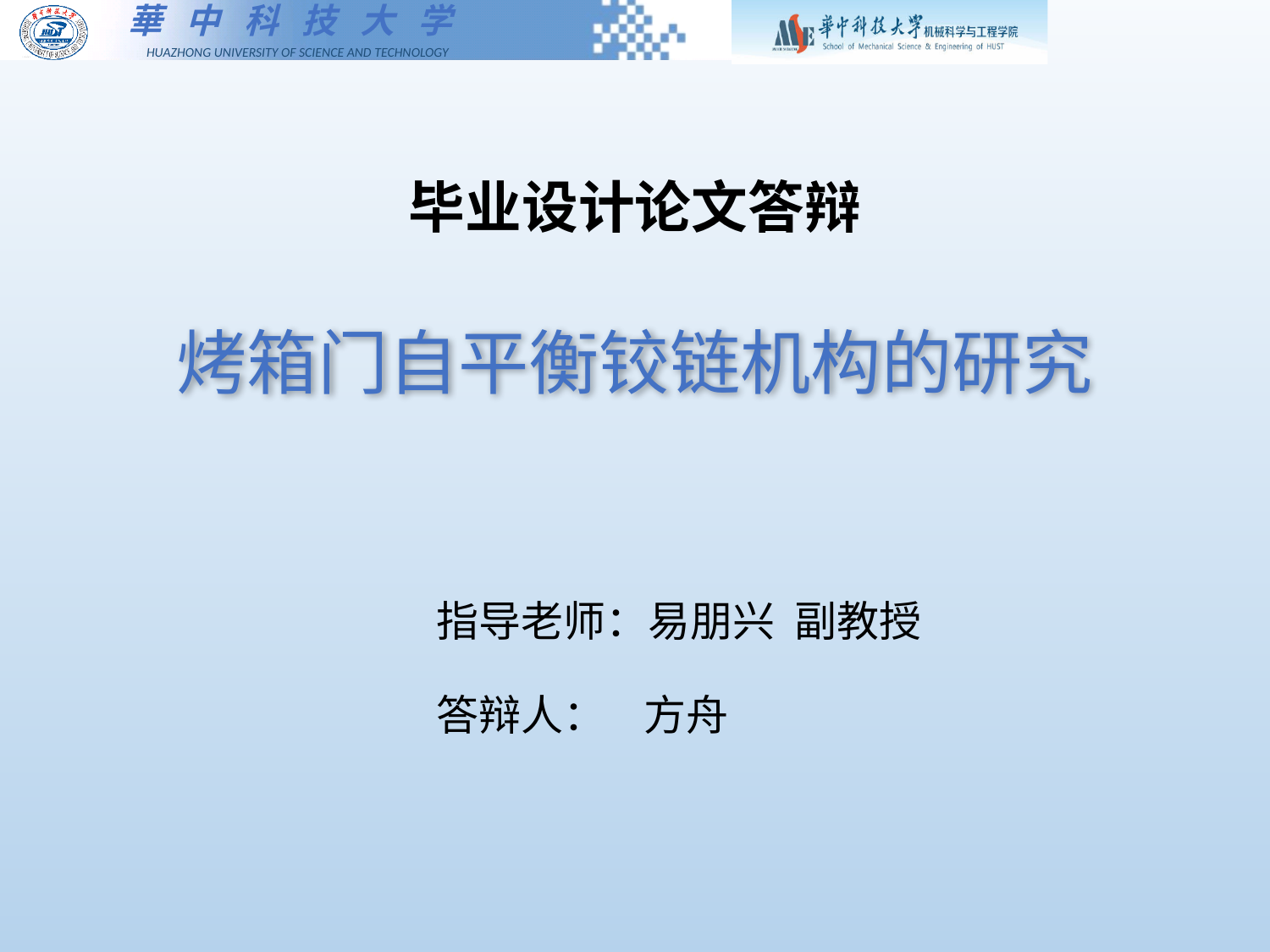

毕业设计论文答辩
烤箱门自平衡铰链机构的研究
                    指导老师：易朋兴  副教授
                    答辩人：    方舟